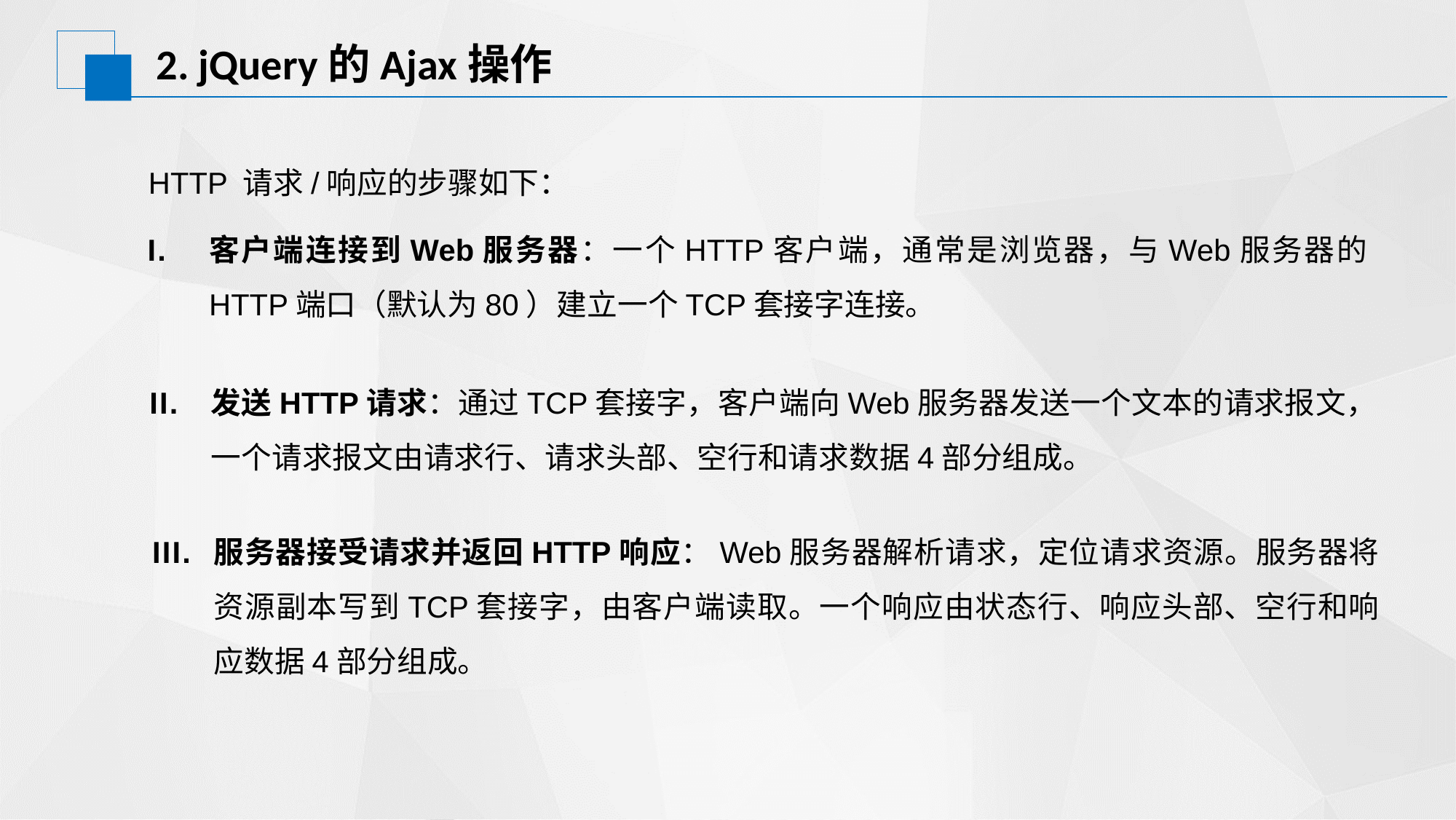

# 2. jQuery的Ajax操作
HTTP 请求/响应的步骤如下：
客户端连接到Web服务器：一个HTTP客户端，通常是浏览器，与Web服务器的HTTP端口（默认为80）建立一个TCP套接字连接。
发送HTTP请求：通过TCP套接字，客户端向Web服务器发送一个文本的请求报文，一个请求报文由请求行、请求头部、空行和请求数据4部分组成。
服务器接受请求并返回HTTP响应：Web服务器解析请求，定位请求资源。服务器将资源副本写到TCP套接字，由客户端读取。一个响应由状态行、响应头部、空行和响应数据4部分组成。